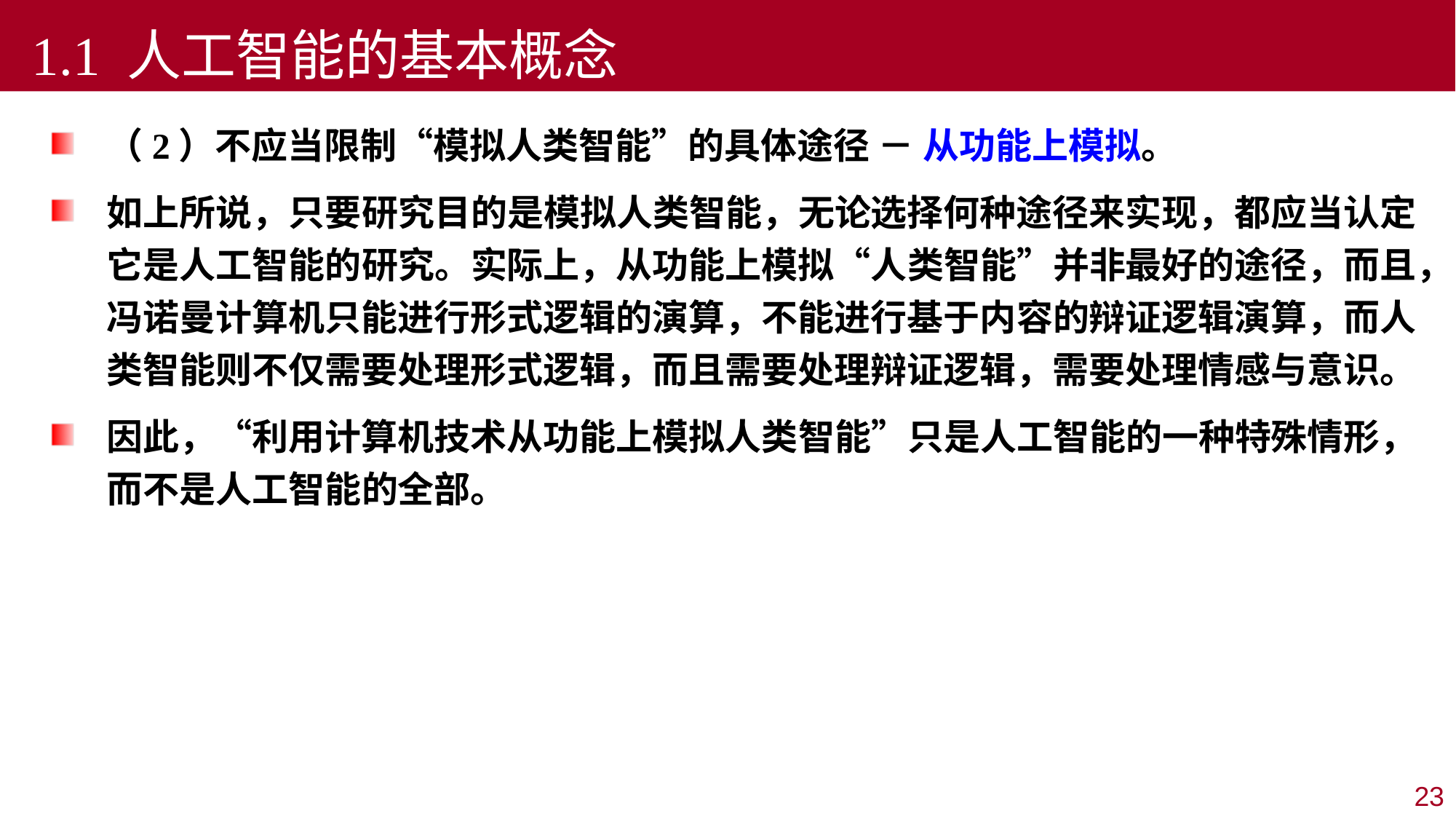

1.1 人工智能的基本概念
（2）不应当限制“模拟人类智能”的具体途径 － 从功能上模拟。
如上所说，只要研究目的是模拟人类智能，无论选择何种途径来实现，都应当认定它是人工智能的研究。实际上，从功能上模拟“人类智能”并非最好的途径，而且，冯诺曼计算机只能进行形式逻辑的演算，不能进行基于内容的辩证逻辑演算，而人类智能则不仅需要处理形式逻辑，而且需要处理辩证逻辑，需要处理情感与意识。
因此，“利用计算机技术从功能上模拟人类智能”只是人工智能的一种特殊情形，而不是人工智能的全部。

23